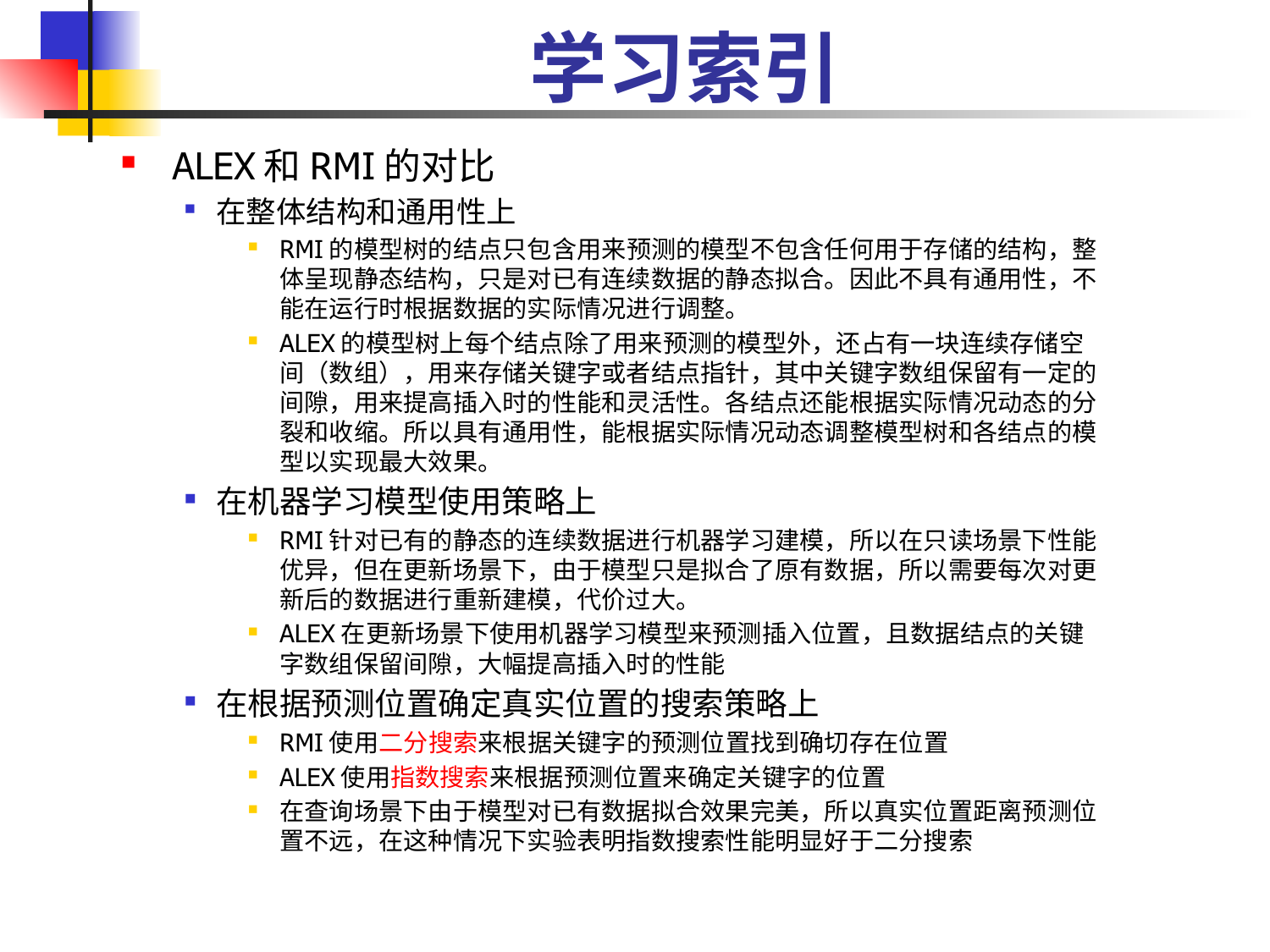

# 学习索引
 ALEX和RMI的对比
在整体结构和通用性上
RMI的模型树的结点只包含用来预测的模型不包含任何用于存储的结构，整体呈现静态结构，只是对已有连续数据的静态拟合。因此不具有通用性，不能在运行时根据数据的实际情况进行调整。
ALEX的模型树上每个结点除了用来预测的模型外，还占有一块连续存储空间（数组），用来存储关键字或者结点指针，其中关键字数组保留有一定的间隙，用来提高插入时的性能和灵活性。各结点还能根据实际情况动态的分裂和收缩。所以具有通用性，能根据实际情况动态调整模型树和各结点的模型以实现最大效果。
在机器学习模型使用策略上
RMI针对已有的静态的连续数据进行机器学习建模，所以在只读场景下性能优异，但在更新场景下，由于模型只是拟合了原有数据，所以需要每次对更新后的数据进行重新建模，代价过大。
ALEX在更新场景下使用机器学习模型来预测插入位置，且数据结点的关键字数组保留间隙，大幅提高插入时的性能
在根据预测位置确定真实位置的搜索策略上
RMI使用二分搜索来根据关键字的预测位置找到确切存在位置
ALEX使用指数搜索来根据预测位置来确定关键字的位置
在查询场景下由于模型对已有数据拟合效果完美，所以真实位置距离预测位置不远，在这种情况下实验表明指数搜索性能明显好于二分搜索